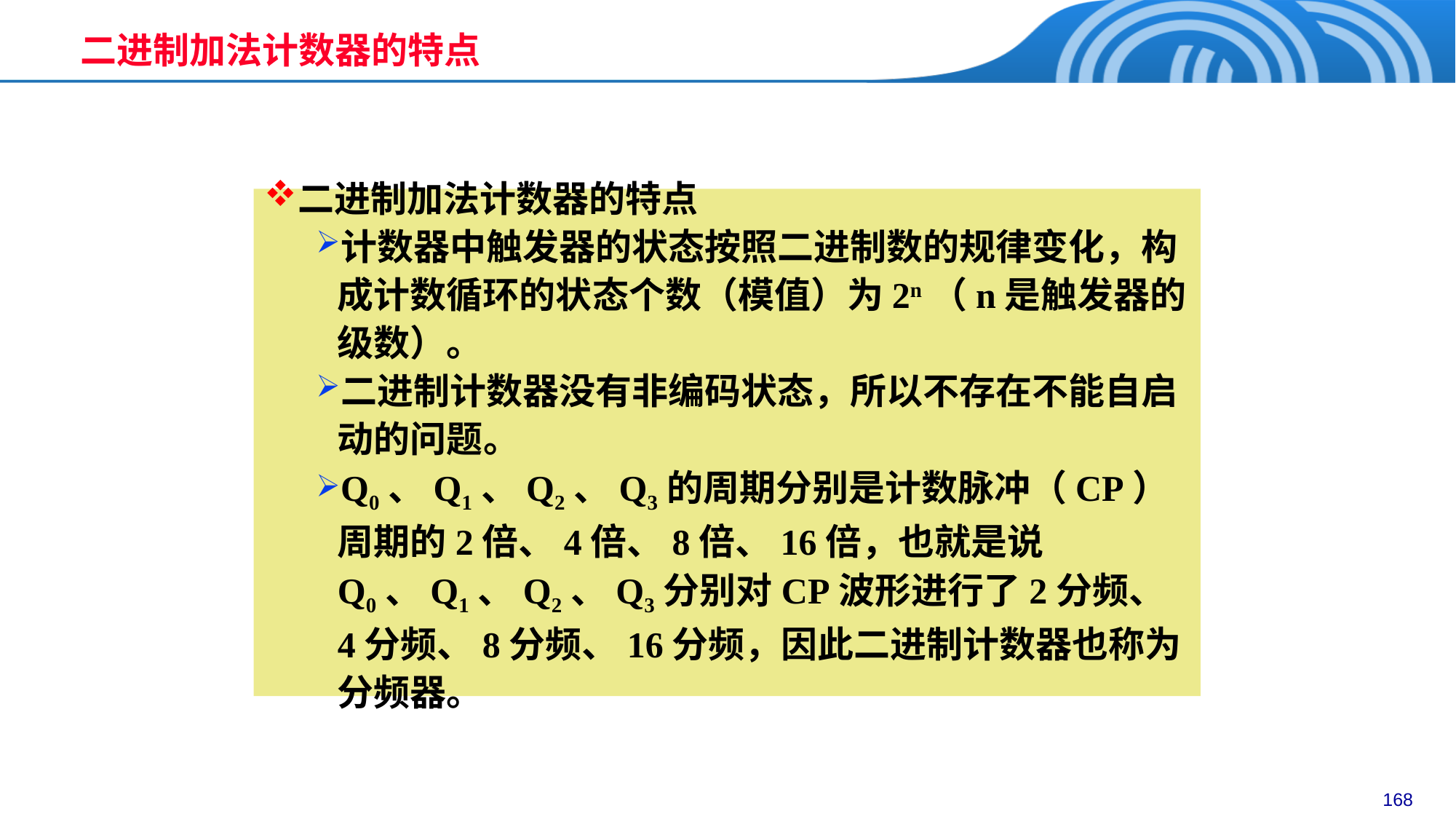

二进制加法计数器的特点
二进制加法计数器的特点
计数器中触发器的状态按照二进制数的规律变化，构成计数循环的状态个数（模值）为2n（n是触发器的级数）。
二进制计数器没有非编码状态，所以不存在不能自启动的问题。
Q0、Q1、Q2、Q3的周期分别是计数脉冲（CP）周期的2倍、4倍、8倍、16倍，也就是说Q0、Q1、Q2、Q3分别对CP波形进行了2分频、4分频、8分频、16分频，因此二进制计数器也称为分频器。